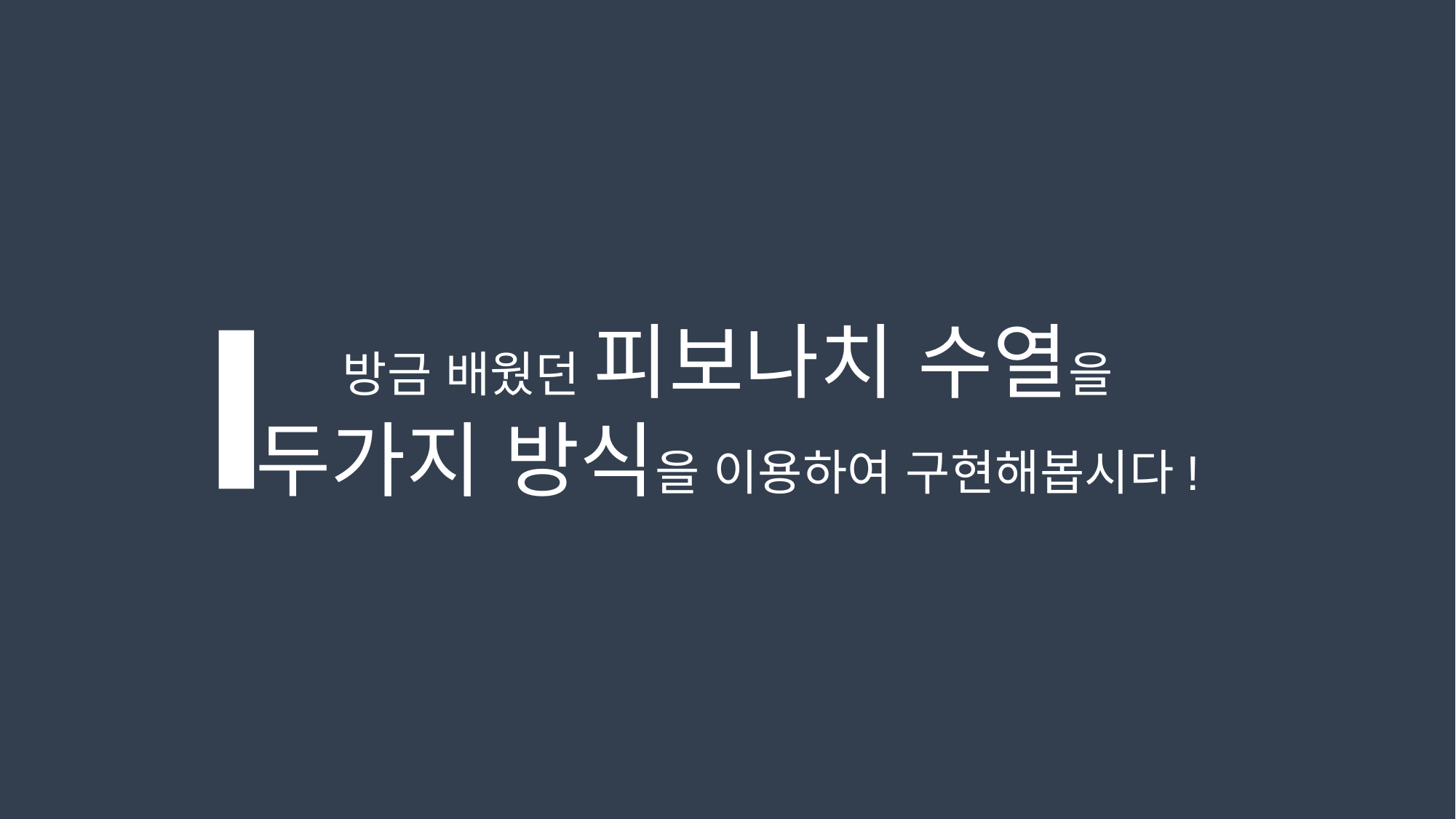

방금 배웠던 피보나치 수열을
두가지 방식을 이용하여 구현해봅시다!